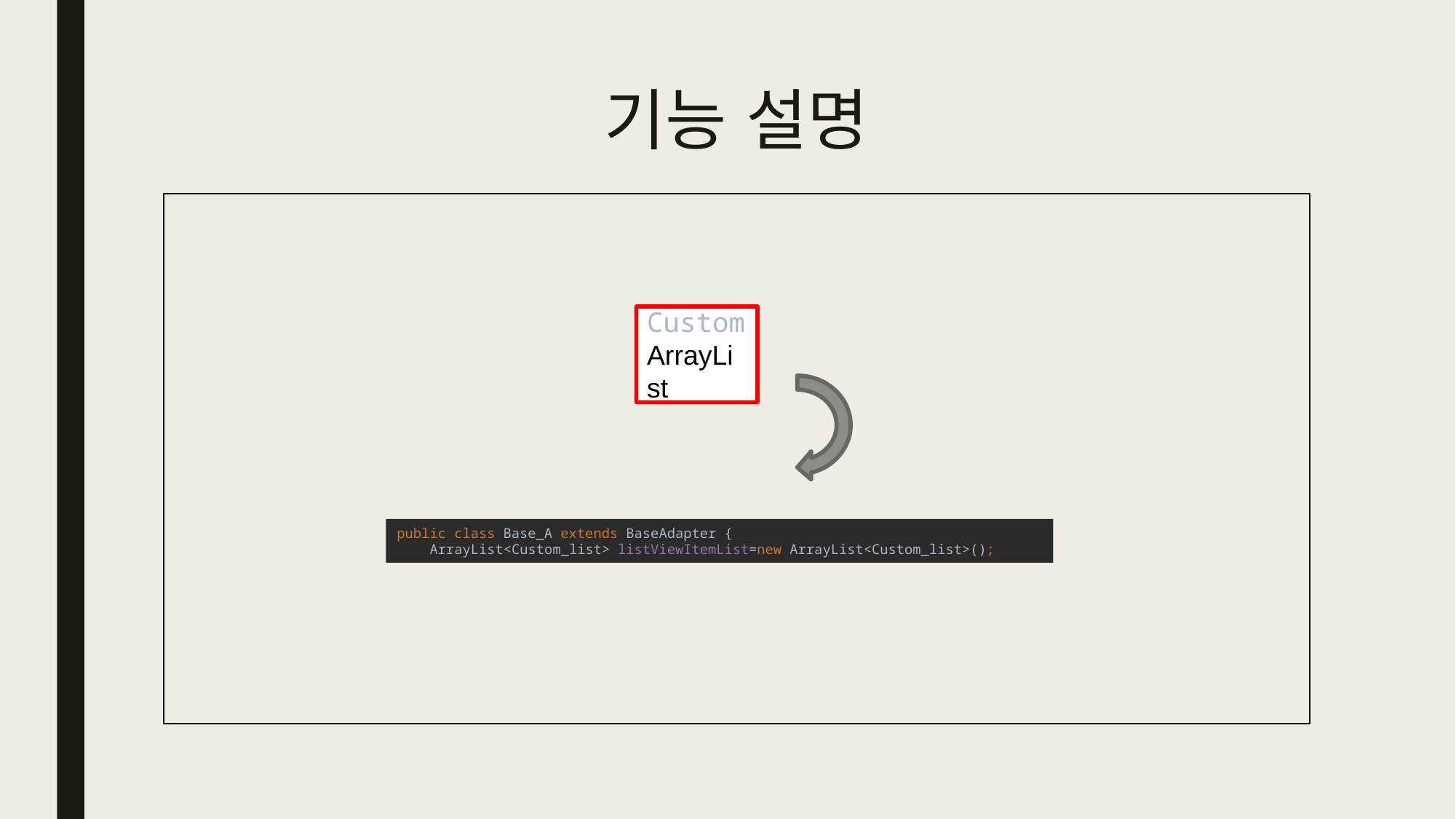

# 기능 설명

Custom ArrayList

public class Base_A extends BaseAdapter {
    ArrayList<Custom_list> listViewItemList=new ArrayList<Custom_list>();